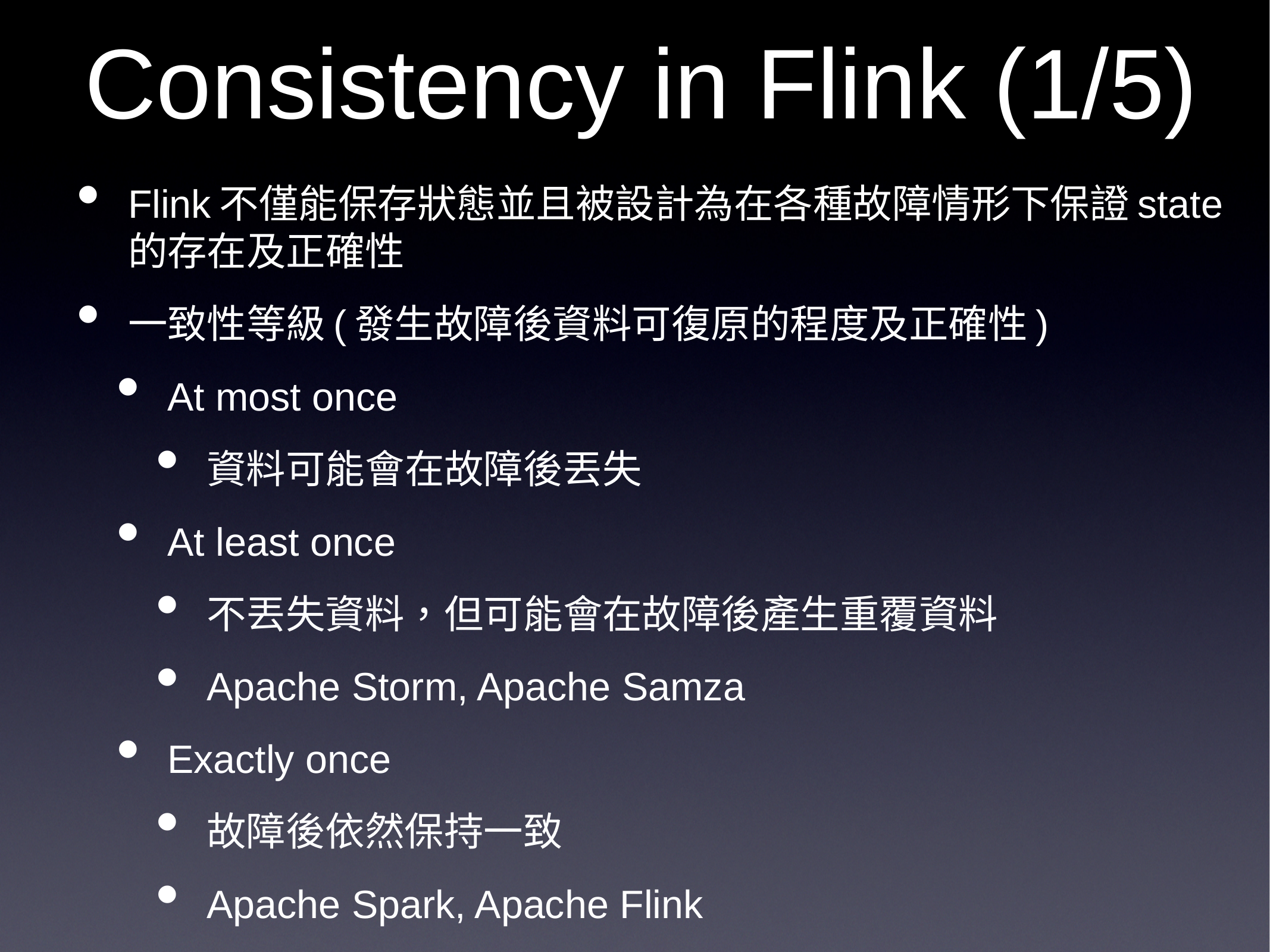

# Consistency in Flink (1/5)
Flink不僅能保存狀態並且被設計為在各種故障情形下保證state的存在及正確性
一致性等級(發生故障後資料可復原的程度及正確性)
At most once
資料可能會在故障後丟失
At least once
不丟失資料，但可能會在故障後產生重覆資料
Apache Storm, Apache Samza
Exactly once
故障後依然保持一致
Apache Spark, Apache Flink